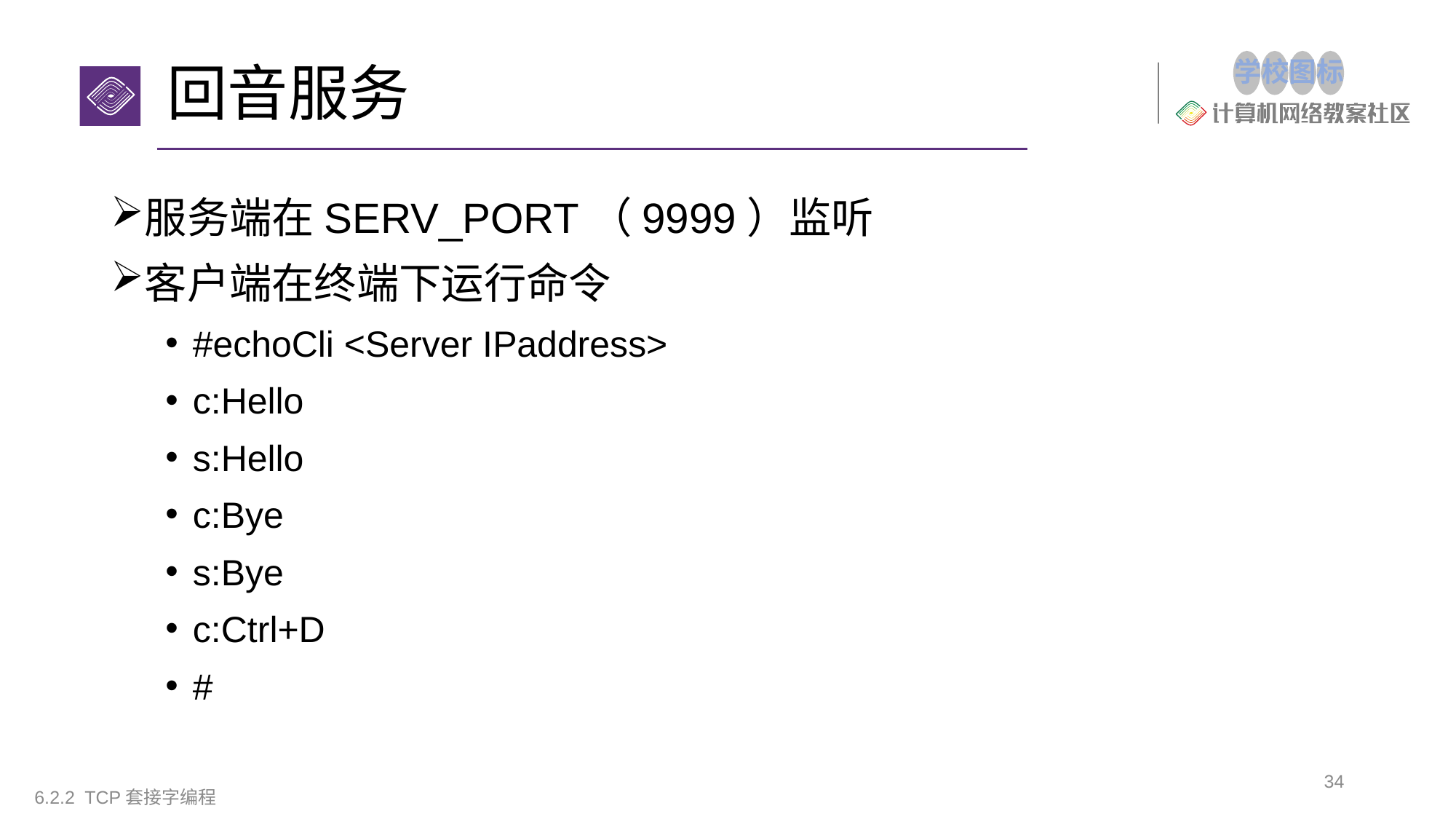

# 回音服务
服务端在SERV_PORT（9999）监听
客户端在终端下运行命令
#echoCli <Server IPaddress>
c:Hello
s:Hello
c:Bye
s:Bye
c:Ctrl+D
#
34
6.2.2  TCP套接字编程